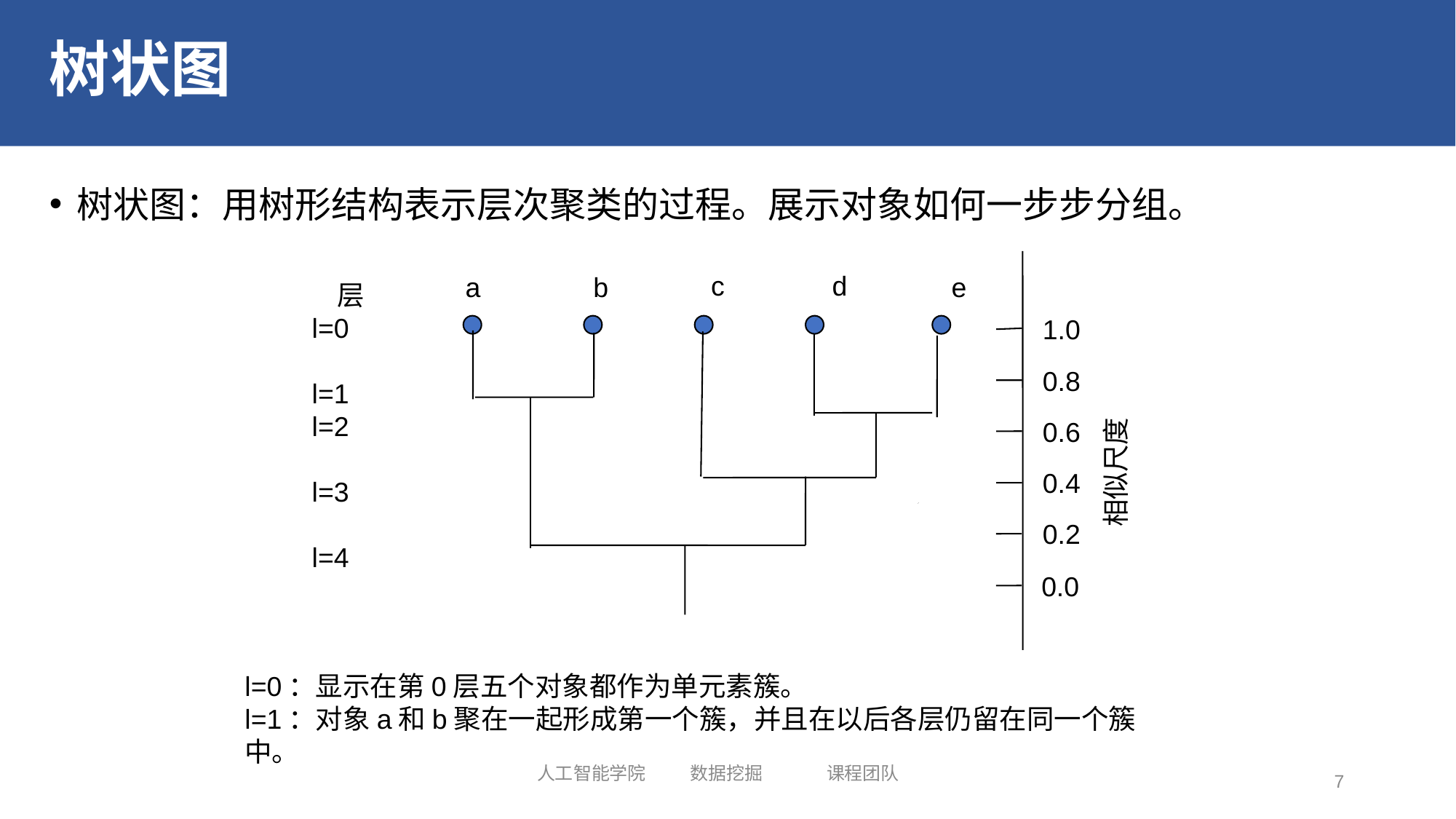

# 树状图
树状图：用树形结构表示层次聚类的过程。展示对象如何一步步分组。

1.0

0.8

0.6

相似尺度
0.4

0.2

0.0

  c
d
a
b
   层
l=0

l=1
l=2

l=3

l=4

e
l=0：显示在第0层五个对象都作为单元素簇。
l=1：对象a和b聚在一起形成第一个簇，并且在以后各层仍留在同一个簇中。
人工智能学院           数据挖掘                课程团队
7